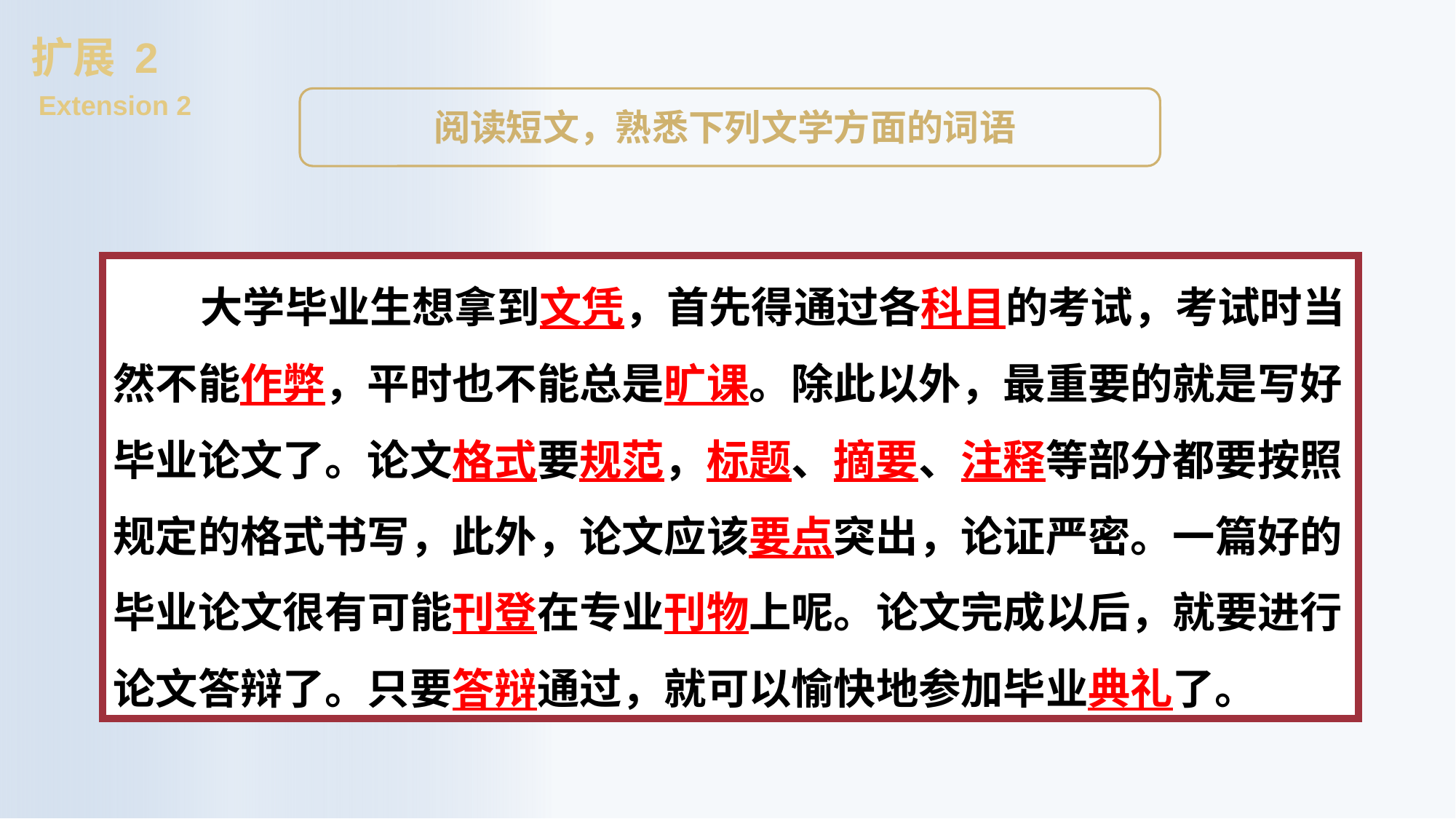

扩展 2
Extension 2

阅读短文，熟悉下列文学方面的词语
        大学毕业生想拿到文凭，首先得通过各科目的考试，考试时当然不能作弊，平时也不能总是旷课。除此以外，最重要的就是写好毕业论文了。论文格式要规范，标题、摘要、注释等部分都要按照规定的格式书写，此外，论文应该要点突出，论证严密。一篇好的毕业论文很有可能刊登在专业刊物上呢。论文完成以后，就要进行论文答辩了。只要答辩通过，就可以愉快地参加毕业典礼了。